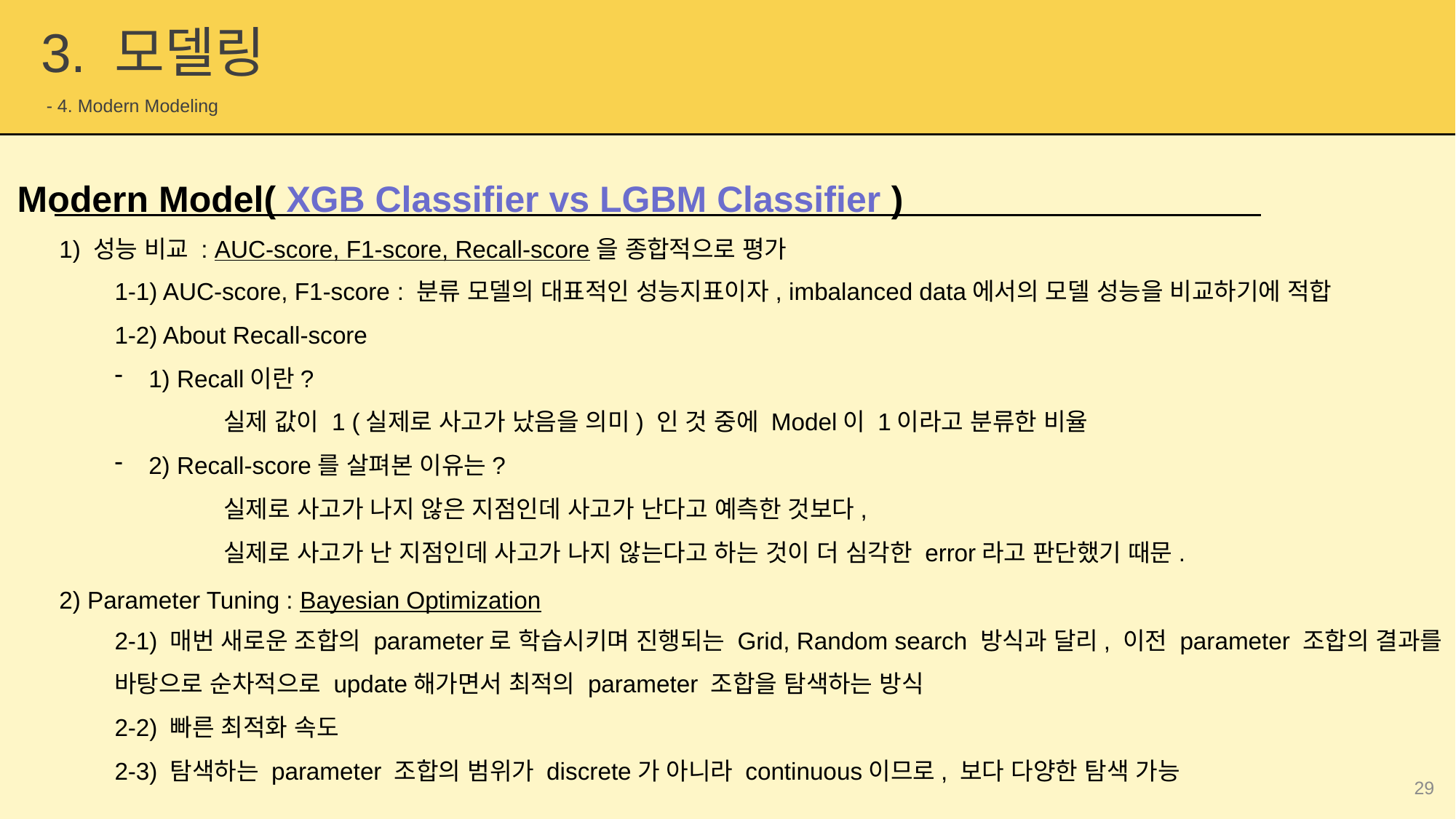

3. 모델링
       - 4. Modern Modeling
Modern Model( XGB Classifier vs LGBM Classifier )
1) 성능 비교 : AUC-score, F1-score, Recall-score을 종합적으로 평가
1-1) AUC-score, F1-score : 분류 모델의 대표적인 성능지표이자, imbalanced data에서의 모델 성능을 비교하기에 적합
1-2) About Recall-score
1) Recall이란?
	실제 값이 1 (실제로 사고가 났음을 의미) 인 것 중에 Model이 1이라고 분류한 비율
2) Recall-score를 살펴본 이유는?
   	실제로 사고가 나지 않은 지점인데 사고가 난다고 예측한 것보다,
    	실제로 사고가 난 지점인데 사고가 나지 않는다고 하는 것이 더 심각한 error라고 판단했기 때문.
2) Parameter Tuning : Bayesian Optimization
2-1) 매번 새로운 조합의 parameter로 학습시키며 진행되는 Grid, Random search 방식과 달리, 이전 parameter 조합의 결과를 바탕으로 순차적으로 update해가면서 최적의 parameter 조합을 탐색하는 방식
2-2) 빠른 최적화 속도
2-3) 탐색하는 parameter 조합의 범위가 discrete가 아니라 continuous이므로, 보다 다양한 탐색 가능

29